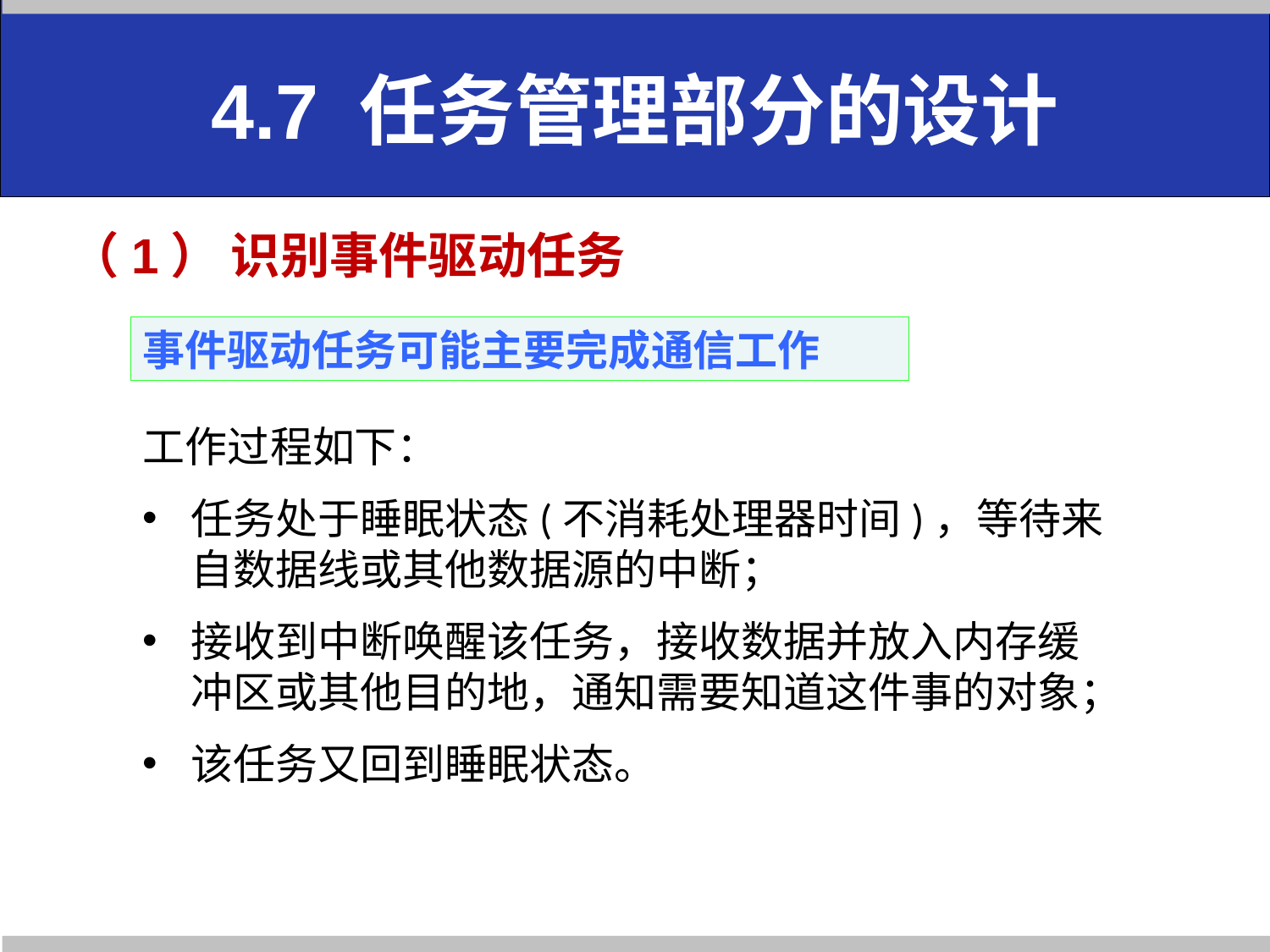

# 4.7 任务管理部分的设计
（1） 识别事件驱动任务
事件驱动任务可能主要完成通信工作
工作过程如下：
任务处于睡眠状态(不消耗处理器时间)，等待来自数据线或其他数据源的中断；
接收到中断唤醒该任务，接收数据并放入内存缓冲区或其他目的地，通知需要知道这件事的对象；
该任务又回到睡眠状态。
606